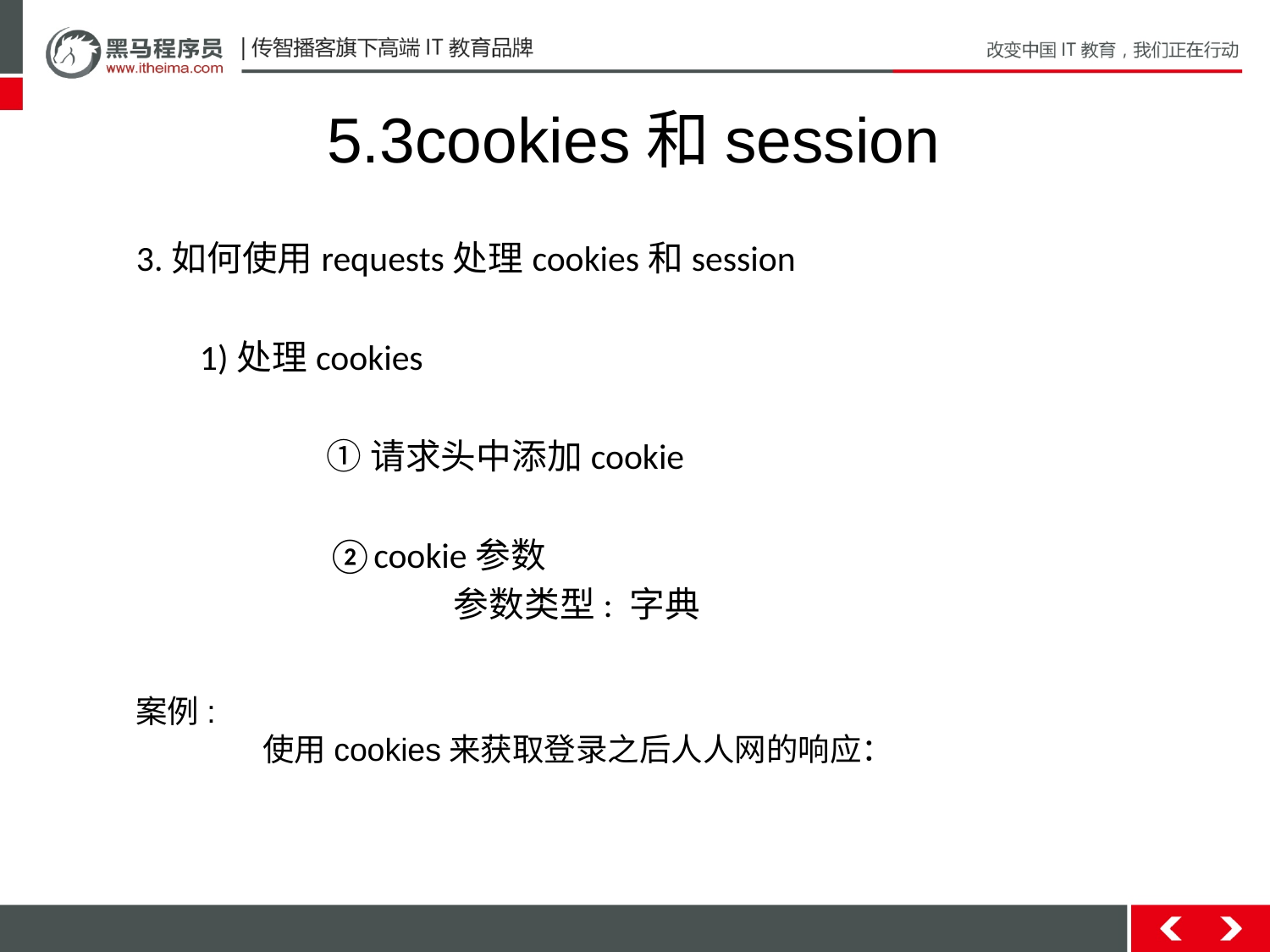

# 5.3cookies和session
3.如何使用requests处理cookies和session

1)处理cookies

	①请求头中添加cookie

	②cookie参数
		参数类型: 字典
案例:
	使用cookies来获取登录之后人人网的响应：